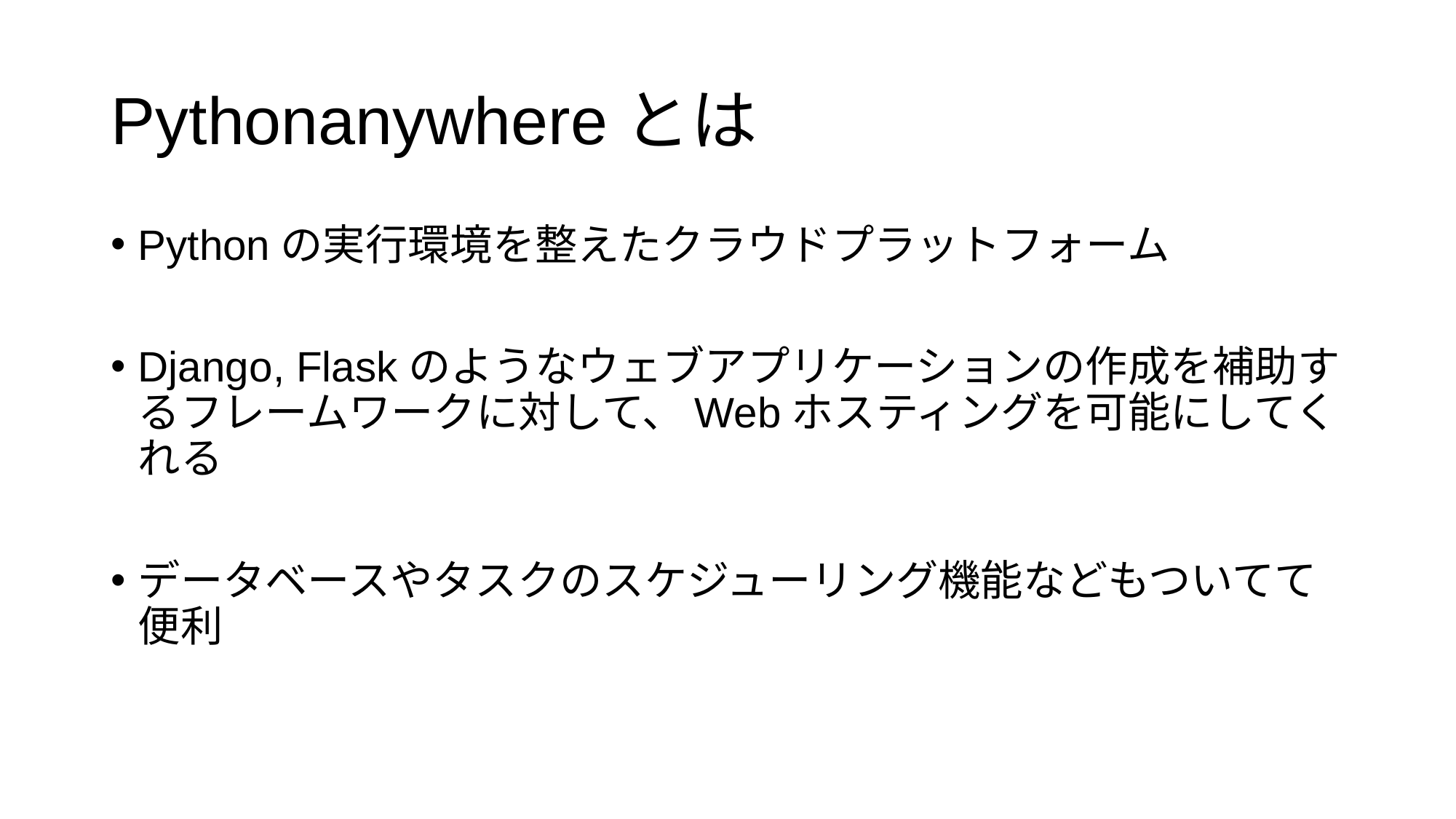

# Pythonanywhereとは
Pythonの実行環境を整えたクラウドプラットフォーム

Django, Flaskのようなウェブアプリケーションの作成を補助するフレームワークに対して、Webホスティングを可能にしてくれる

データベースやタスクのスケジューリング機能などもついてて便利